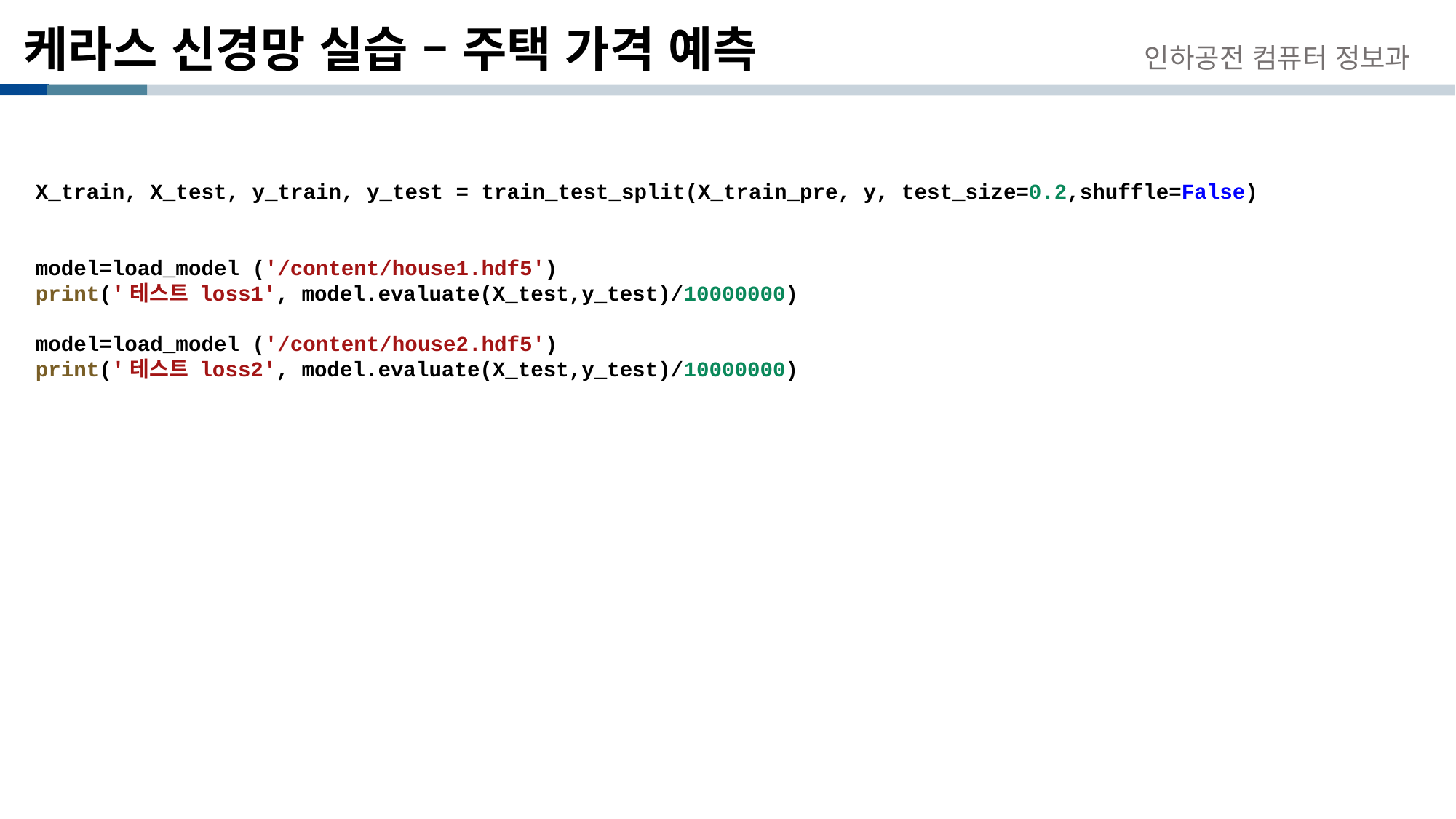

# 케라스 신경망 실습 – 주택 가격 예측
인하공전 컴퓨터 정보과
X_train, X_test, y_train, y_test = train_test_split(X_train_pre, y, test_size=0.2,shuffle=False)
model=load_model ('/content/house1.hdf5')
print('테스트 loss1', model.evaluate(X_test,y_test)/10000000)
model=load_model ('/content/house2.hdf5')
print('테스트 loss2', model.evaluate(X_test,y_test)/10000000)